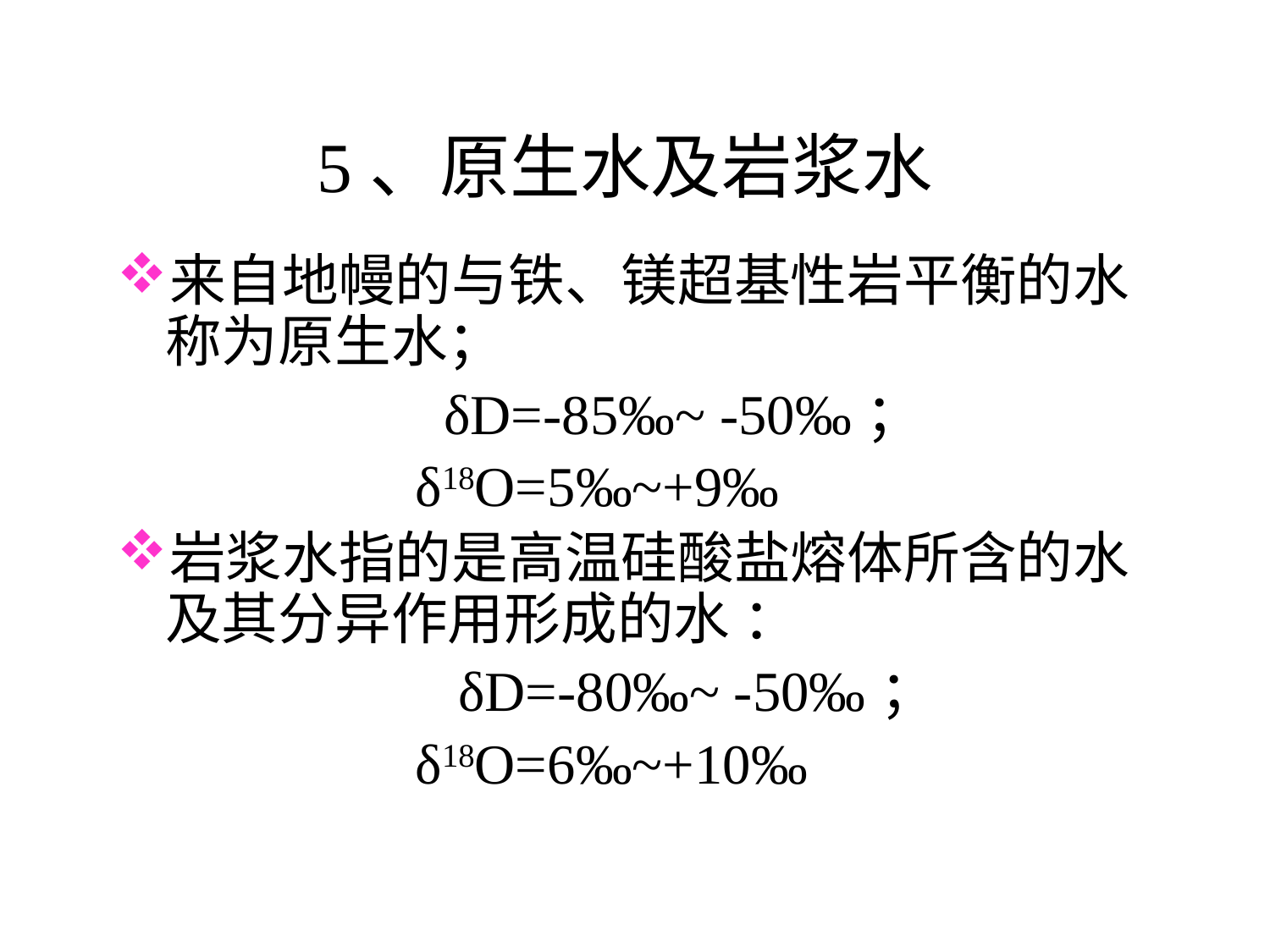

5、原生水及岩浆水
来自地幔的与铁、镁超基性岩平衡的水称为原生水；
                       δD=-85‰~ -50‰；
                     δ18O=5‰~+9‰
岩浆水指的是高温硅酸盐熔体所含的水及其分异作用形成的水 ：
                        δD=-80‰~ -50‰；
                     δ18O=6‰~+10‰